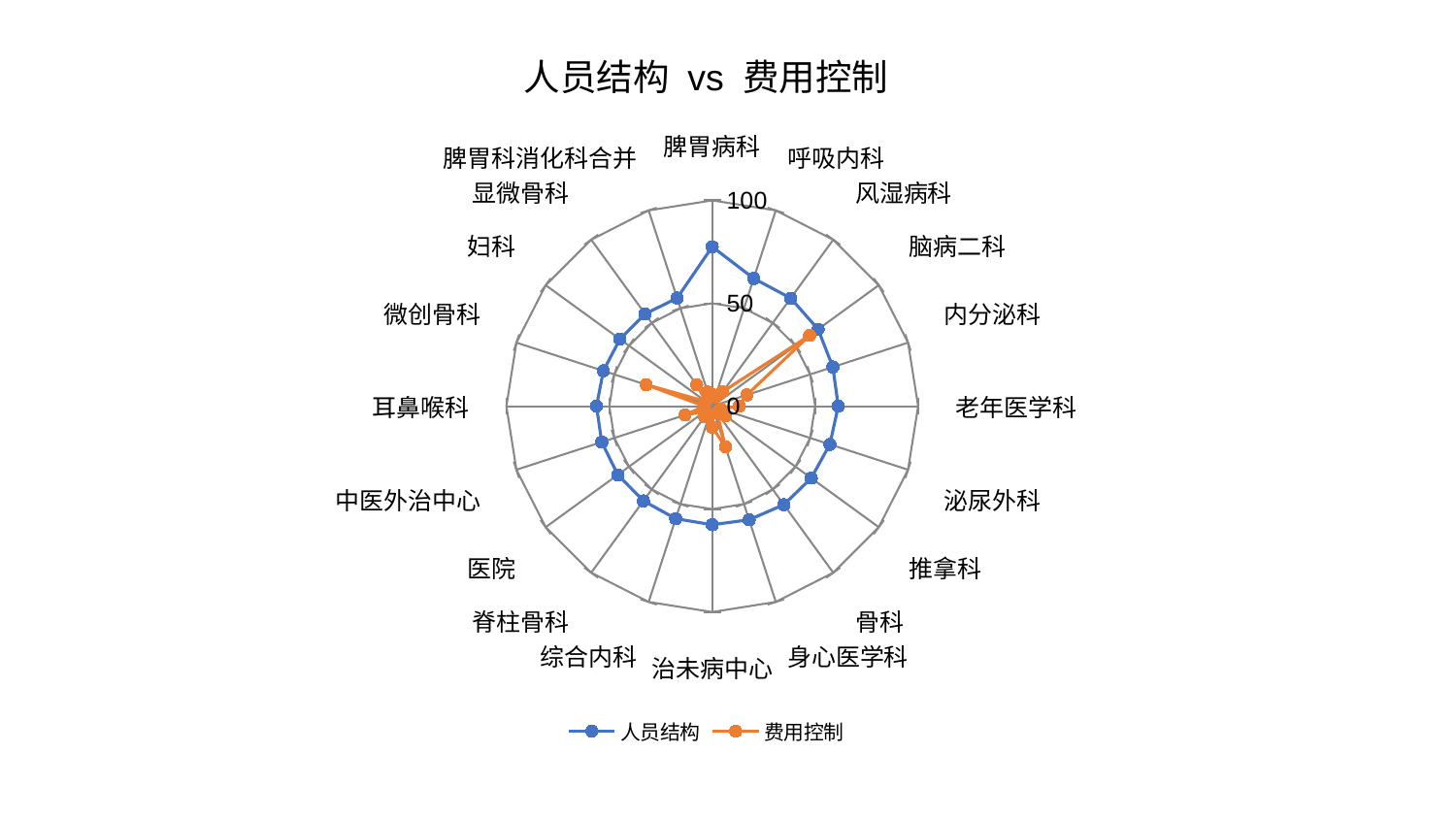

### Chart: 人员结构 vs 费用控制

| Category | 人员结构 | 费用控制 |
|---|---|---|
| 脾胃病科 | 77.46328253721036 | 5.671297532285484 |
| 呼吸内科 | 65.25144232049696 | 4.843222419238926 |
| 风湿病科 | 64.8673461326679 | 8.616897649912152 |
| 脑病二科 | 63.57143748218535 | 58.4621399390075 |
| 内分泌科 | 61.612689459017616 | 17.736003988808196 |
| 老年医学科 | 61.233123093266435 | 13.142375672599934 |
| 泌尿外科 | 60.080514166675826 | 4.328551541901509 |
| 推拿科 | 59.451526733401245 | 7.950674430727085 |
| 骨科 | 59.17044824899634 | 4.135883504571022 |
| 身心医学科 | 58.04216328679877 | 20.749311909070094 |
| 治未病中心 | 57.624983258916174 | 10.107878171335955 |
| 综合内科 | 57.48295082048337 | 5.766814254798835 |
| 脊柱骨科 | 56.8677690446413 | 6.362519453905536 |
| 医院 | 56.70336992574875 | 4.414616162709432 |
| 中医外治中心 | 56.44179545626242 | 13.945418131106578 |
| 耳鼻喉科 | 56.208842106741784 | 3.826065024827687 |
| 微创骨科 | 55.60411228853651 | 33.72675744661079 |
| 妇科 | 55.44203059341581 | 3.845547637703013 |
| 显微骨科 | 55.42880950543406 | 12.867649879522773 |
| 脾胃科消化科合并 | 55.23761128489996 | 7.174807931746152 |
49